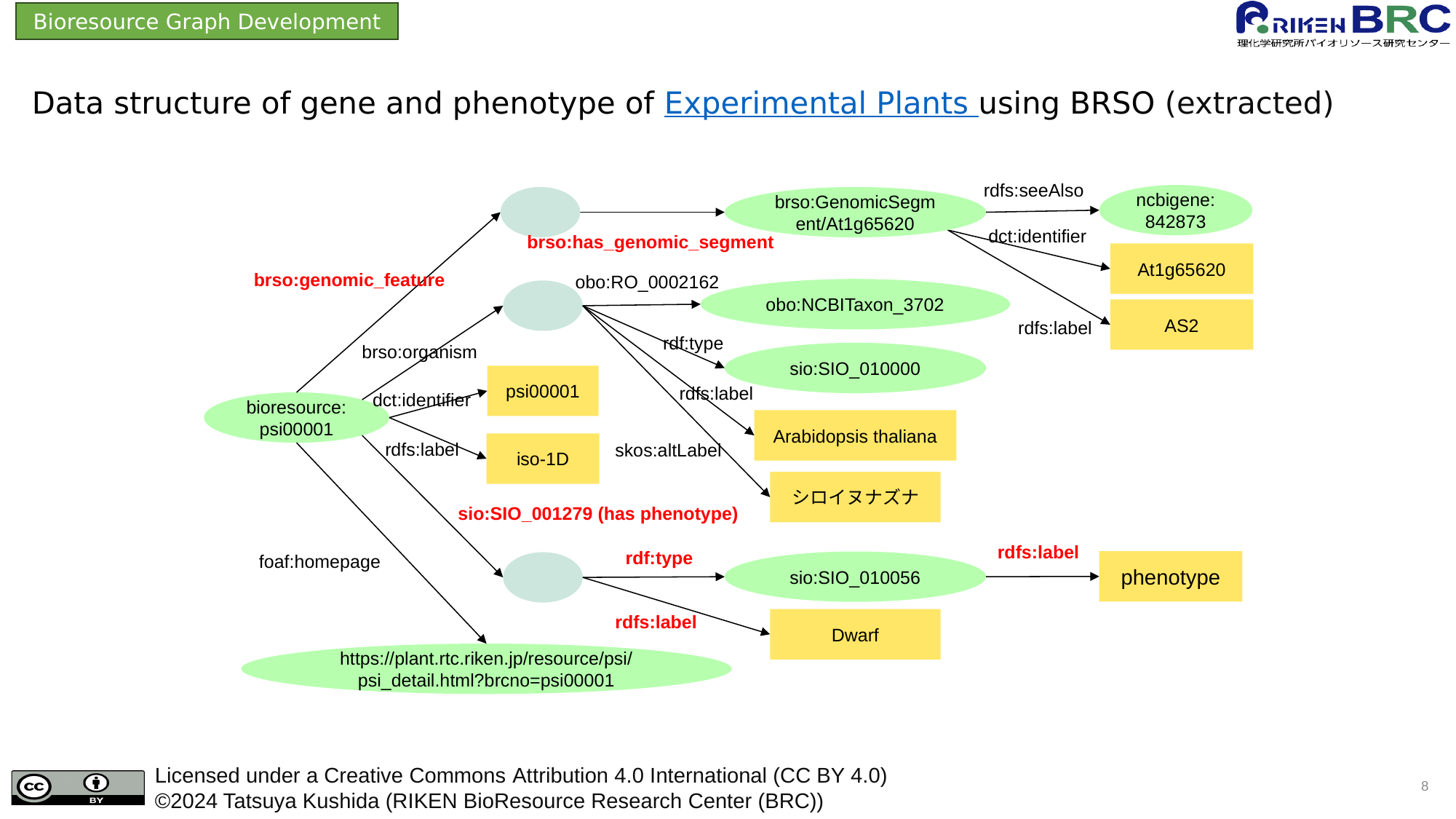

Bioresource Graph Development
Data structure of gene and phenotype of Experimental Plants using BRSO (extracted)
rdfs:seeAlso
ncbigene:842873
At1g65620
AS2

psi00001
iso-1D

https://plant.rtc.riken.jp/resource/psi/psi_detail.html?brcno=psi00001
brso:GenomicSegment/At1g65620
obo:NCBITaxon_3702
sio:SIO_010000
Arabidopsis thaliana
シロイヌナズナ
sio:SIO_010056
Dwarf
dct:identifier
brso:has_genomic_segment
brso:genomic_feature
obo:RO_0002162
rdfs:label
rdf:type
brso:organism
rdfs:label
dct:identifier
bioresource:psi00001
rdfs:label
skos:altLabel
sio:SIO_001279 (has phenotype)
rdf:type
foaf:homepage
rdfs:label
rdfs:label
phenotype
8